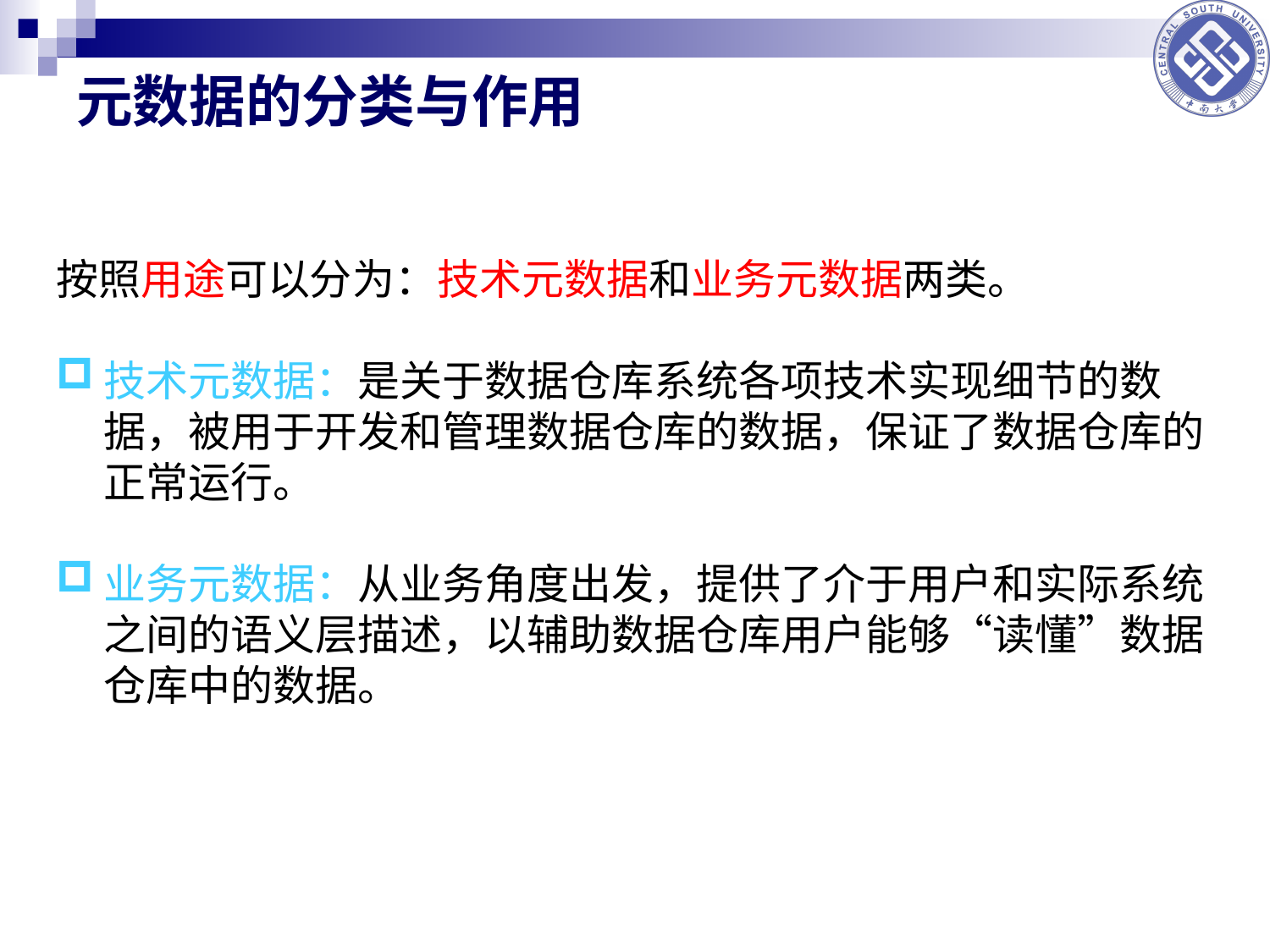

# 元数据的分类与作用
按照用途可以分为：技术元数据和业务元数据两类。

技术元数据：是关于数据仓库系统各项技术实现细节的数据，被用于开发和管理数据仓库的数据，保证了数据仓库的正常运行。

业务元数据：从业务角度出发，提供了介于用户和实际系统之间的语义层描述，以辅助数据仓库用户能够“读懂”数据仓库中的数据。